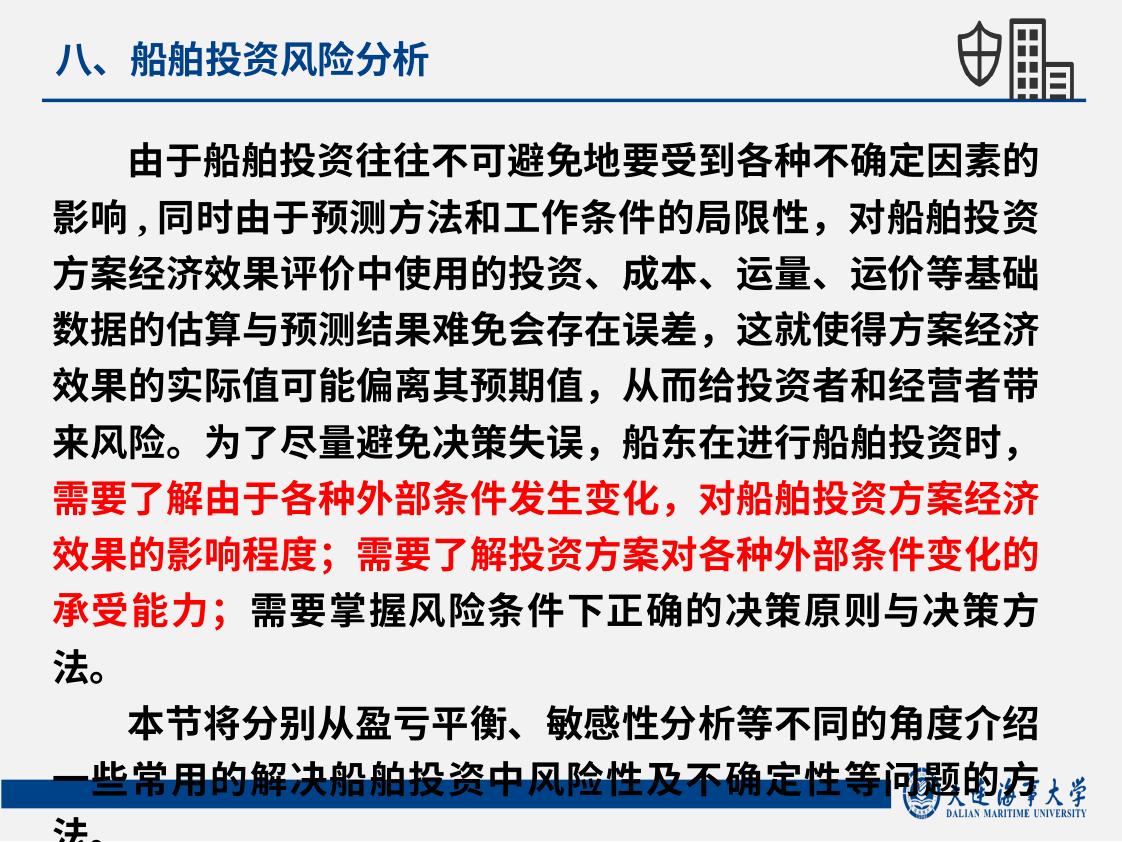

八、船舶投资风险分析

由于船舶投资往往不可避免地要受到各种不确定因素的影响,同时由于预测方法和工作条件的局限性，对船舶投资方案经济效果评价中使用的投资、成本、运量、运价等基础数据的估算与预测结果难免会存在误差，这就使得方案经济效果的实际值可能偏离其预期值，从而给投资者和经营者带来风险。为了尽量避免决策失误，船东在进行船舶投资时，需要了解由于各种外部条件发生变化，对船舶投资方案经济效果的影响程度；需要了解投资方案对各种外部条件变化的承受能力；需要掌握风险条件下正确的决策原则与决策方法。
本节将分别从盈亏平衡、敏感性分析等不同的角度介绍一些常用的解决船舶投资中风险性及不确定性等问题的方法。